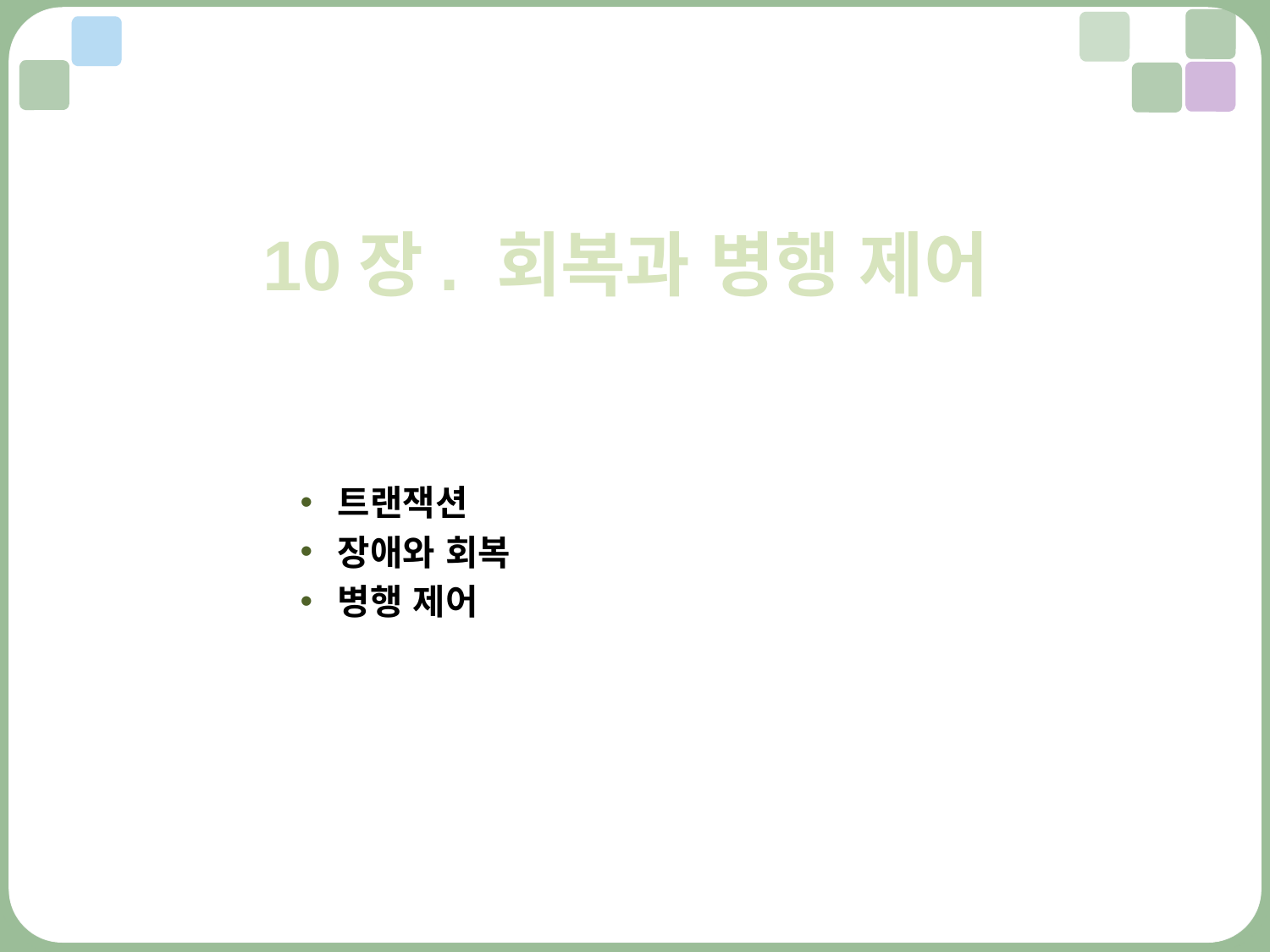

10장. 회복과 병행 제어

트랜잭션
장애와 회복
병행 제어